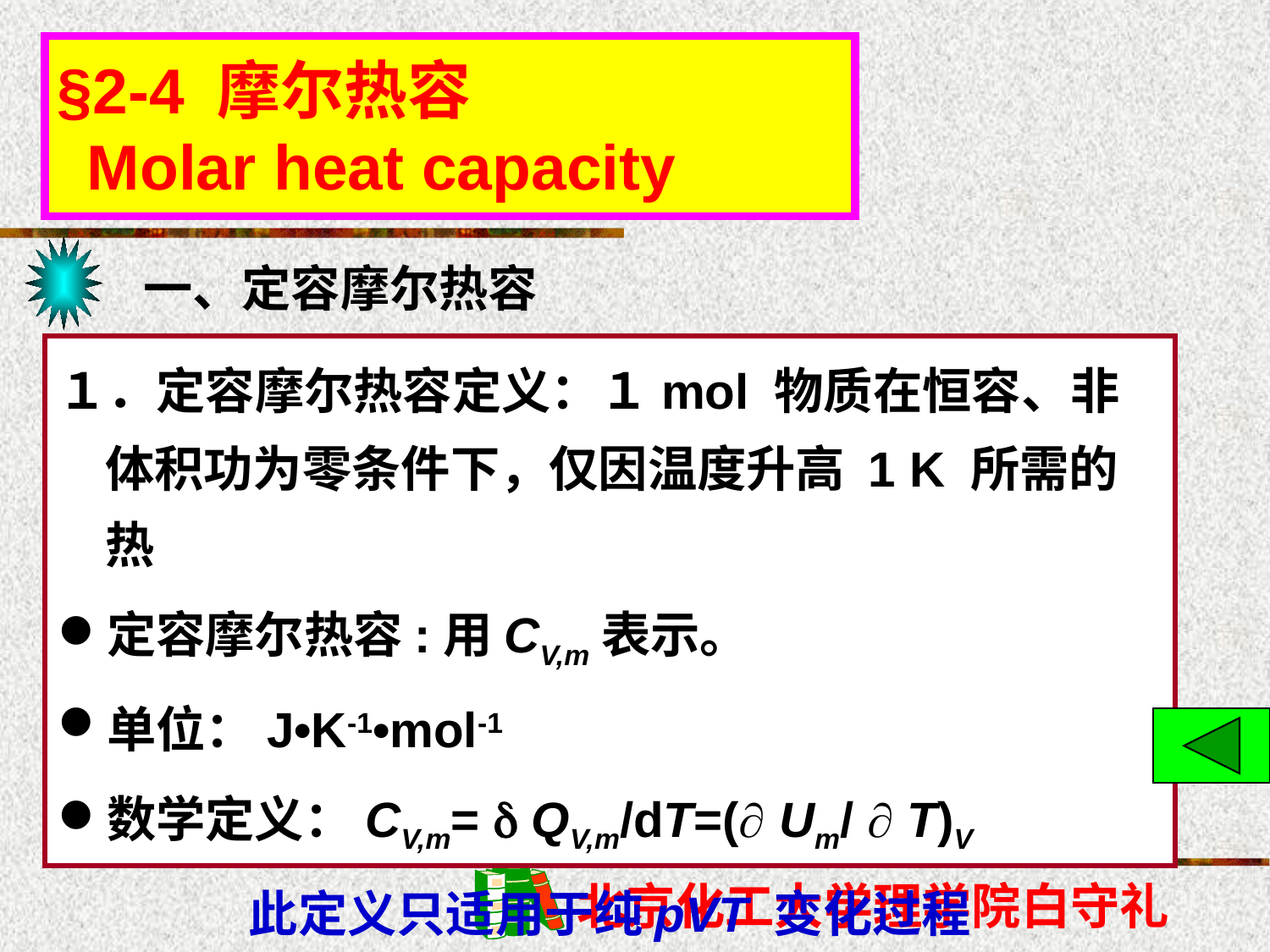

§2-4 摩尔热容
 Molar heat capacity

一、定容摩尔热容
１．定容摩尔热容定义：１mol 物质在恒容、非体积功为零条件下，仅因温度升高 1 K 所需的热
定容摩尔热容:用CV,m表示。
单位：J•K-1•mol-1
数学定义：CV,m= δ QV,m/dT=(∂ Um/ ∂ T)V
此定义只适用于纯pVT 变化过程